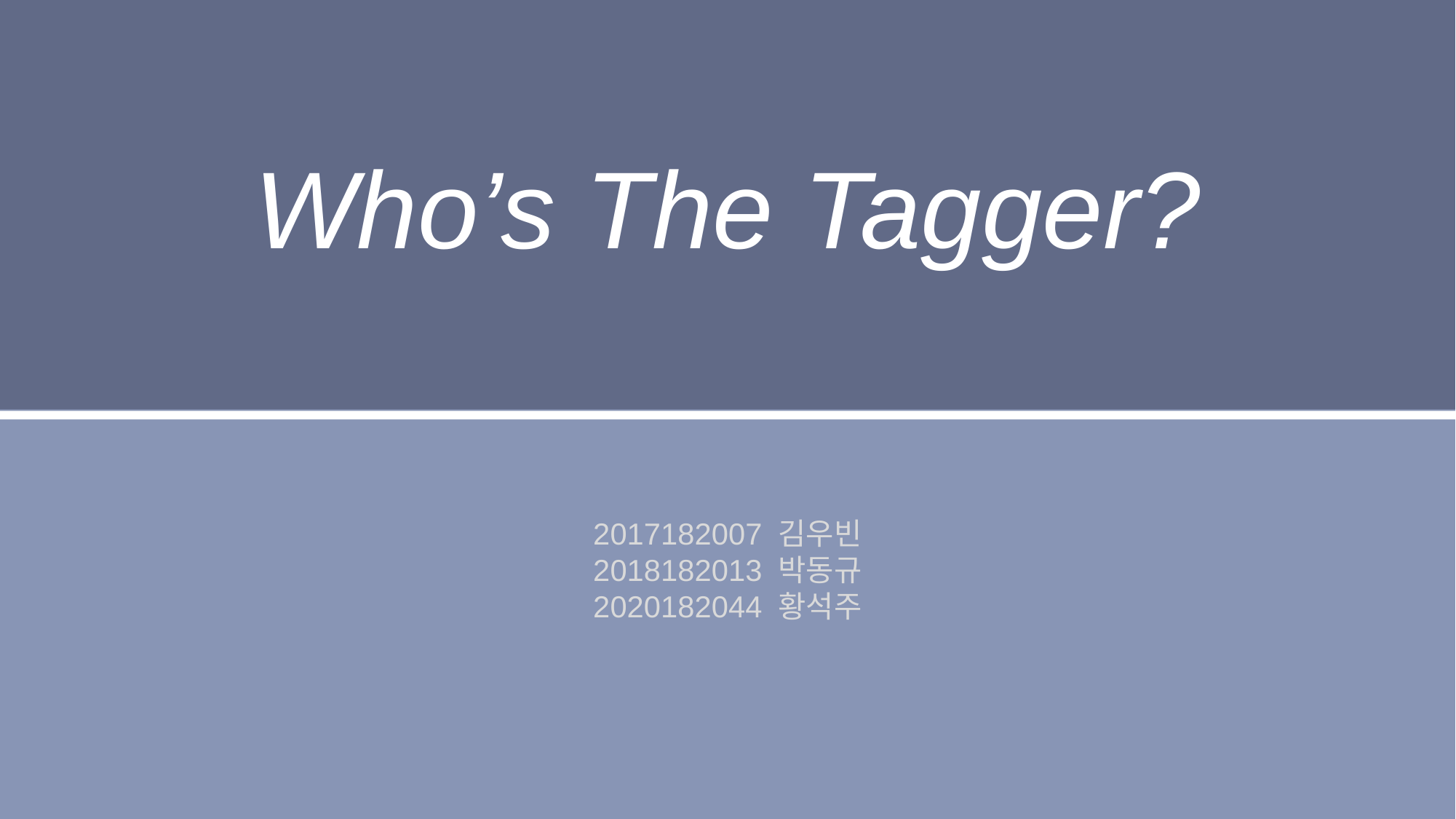

Who’s The Tagger?

2017182007 김우빈
2018182013 박동규
2020182044 황석주